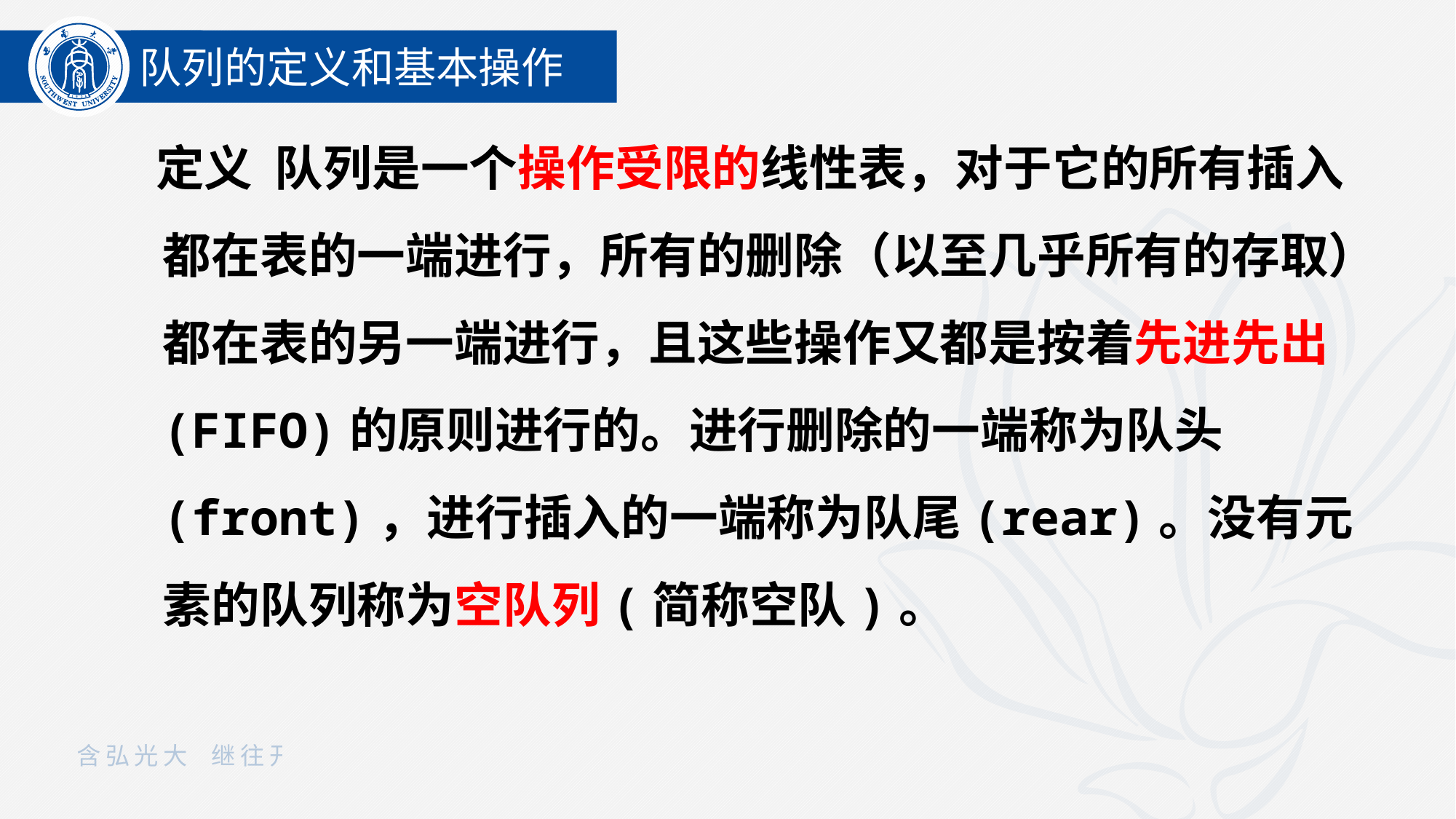

队列的定义和基本操作

  定义  队列是一个操作受限的线性表，对于它的所有插入都在表的一端进行，所有的删除（以至几乎所有的存取）都在表的另一端进行，且这些操作又都是按着先进先出(FIFO)的原则进行的。进行删除的一端称为队头(front)，进行插入的一端称为队尾(rear)。没有元素的队列称为空队列(简称空队)。